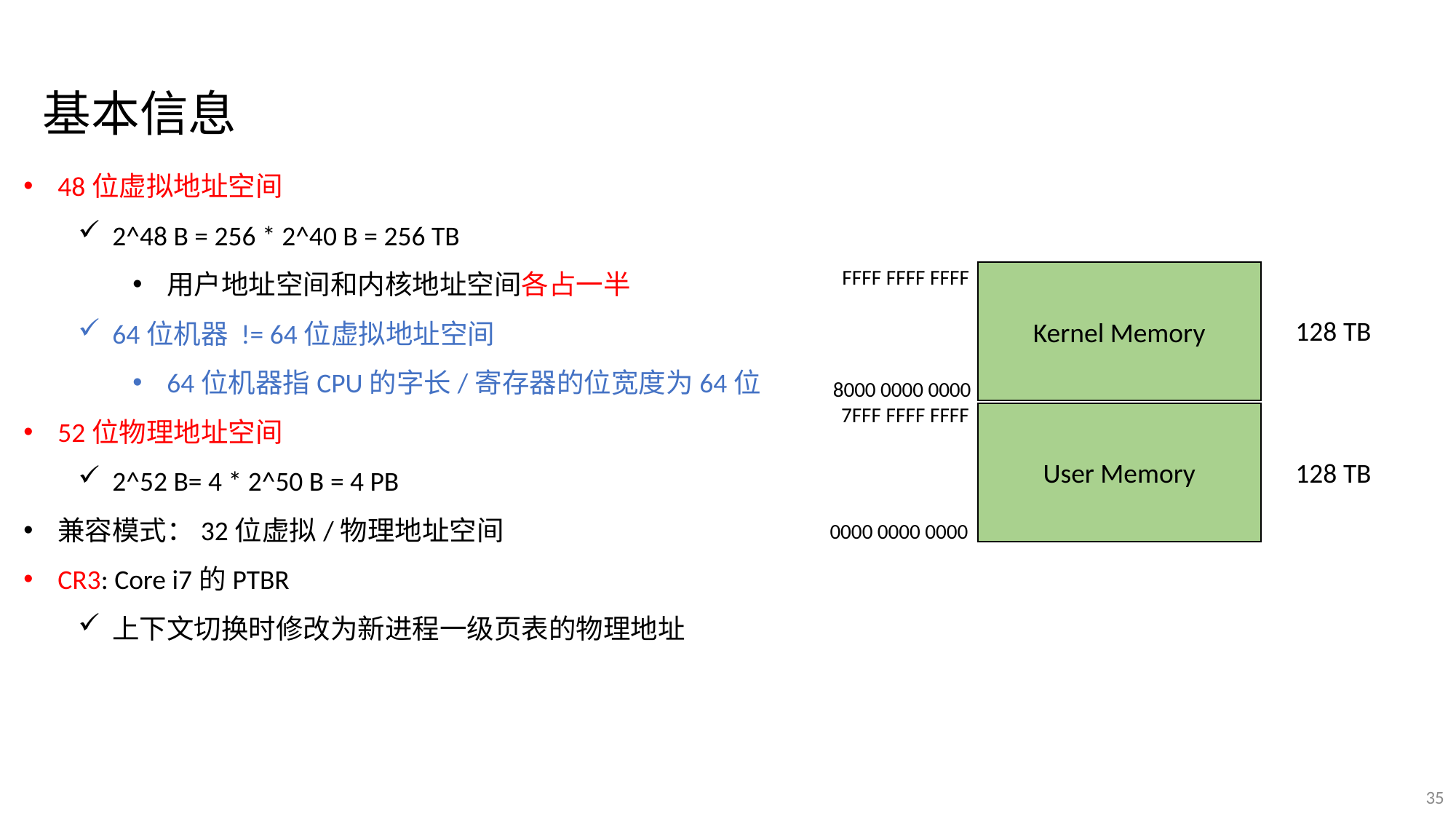

基本信息
48位虚拟地址空间
2^48 B = 256 * 2^40 B = 256 TB
用户地址空间和内核地址空间各占一半
64位机器 != 64位虚拟地址空间
64位机器指CPU的字长/寄存器的位宽度为64位
52位物理地址空间
2^52 B= 4 * 2^50 B = 4 PB
兼容模式：32位虚拟/物理地址空间
CR3: Core i7的PTBR
上下文切换时修改为新进程一级页表的物理地址
FFFF FFFF FFFF
Kernel Memory
128 TB
8000 0000 0000
7FFF FFFF FFFF
User Memory
128 TB
0000 0000 0000
35